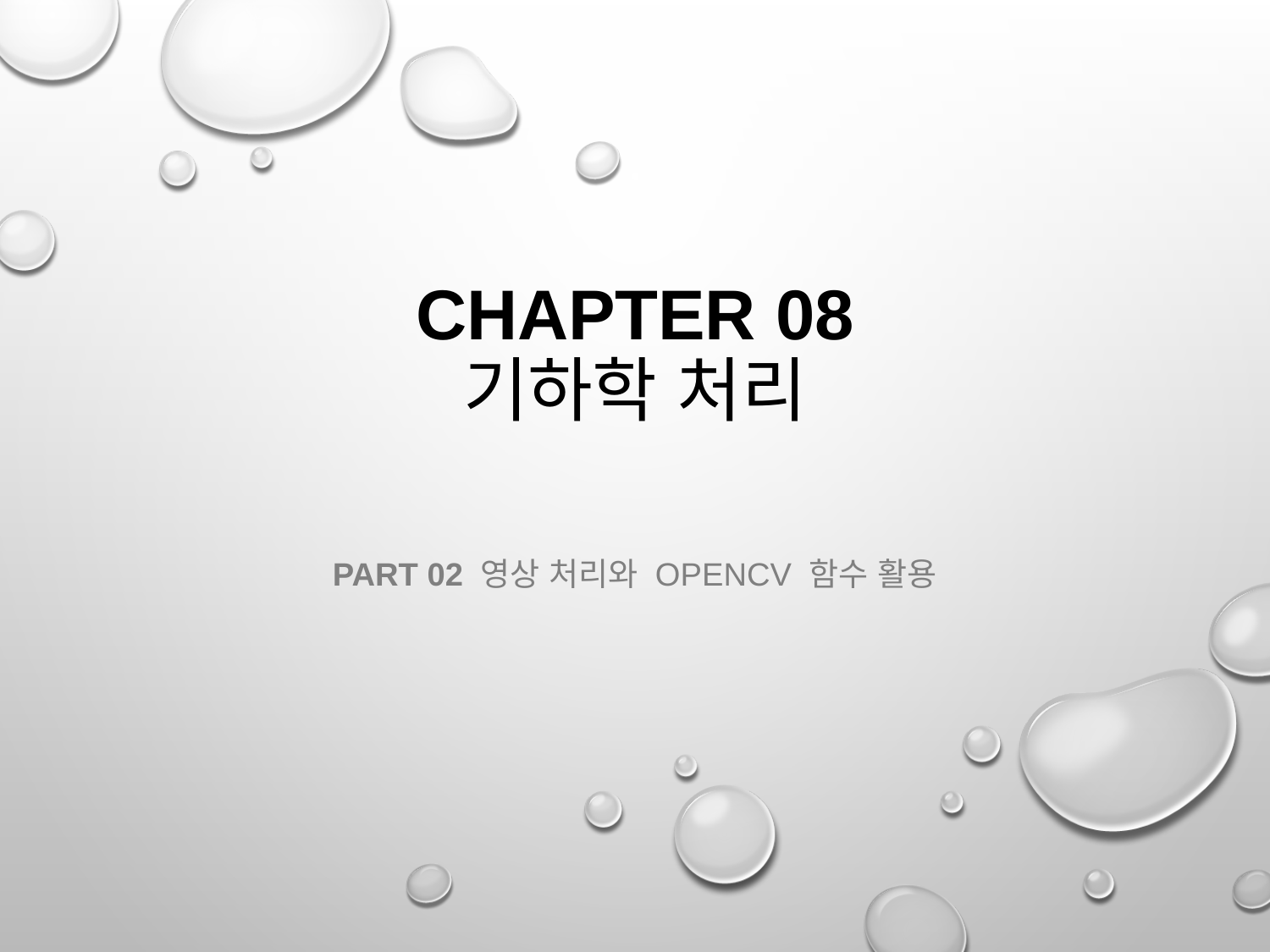

# CHAPTER 08 기하학 처리
PART 02 영상 처리와 OpenCV 함수 활용